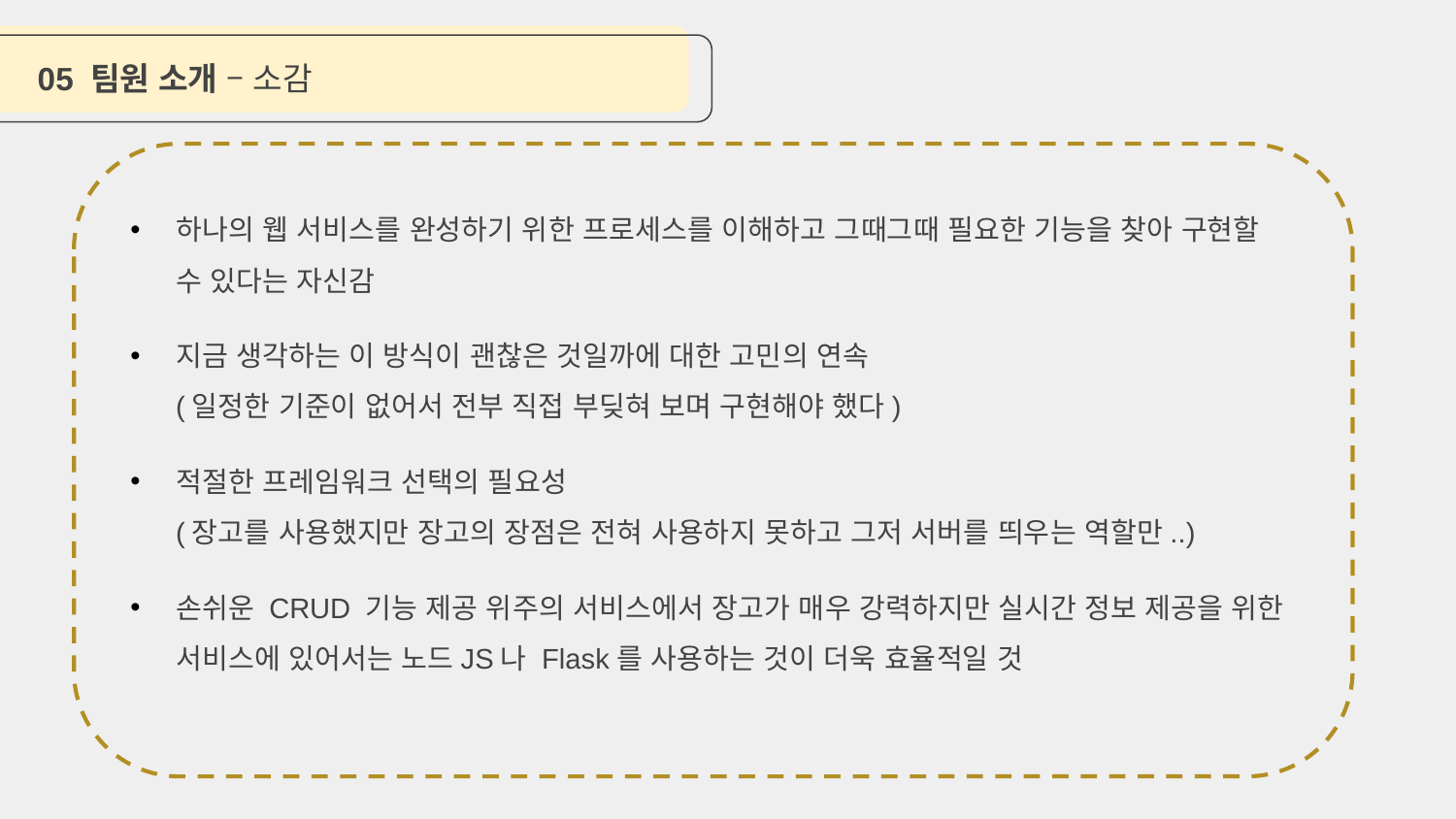

05 팀원 소개 – 소감

하나의 웹 서비스를 완성하기 위한 프로세스를 이해하고 그때그때 필요한 기능을 찾아 구현할 수 있다는 자신감
지금 생각하는 이 방식이 괜찮은 것일까에 대한 고민의 연속
(일정한 기준이 없어서 전부 직접 부딪혀 보며 구현해야 했다)
적절한 프레임워크 선택의 필요성
(장고를 사용했지만 장고의 장점은 전혀 사용하지 못하고 그저 서버를 띄우는 역할만..)
손쉬운 CRUD 기능 제공 위주의 서비스에서 장고가 매우 강력하지만 실시간 정보 제공을 위한 서비스에 있어서는 노드JS나 Flask를 사용하는 것이 더욱 효율적일 것